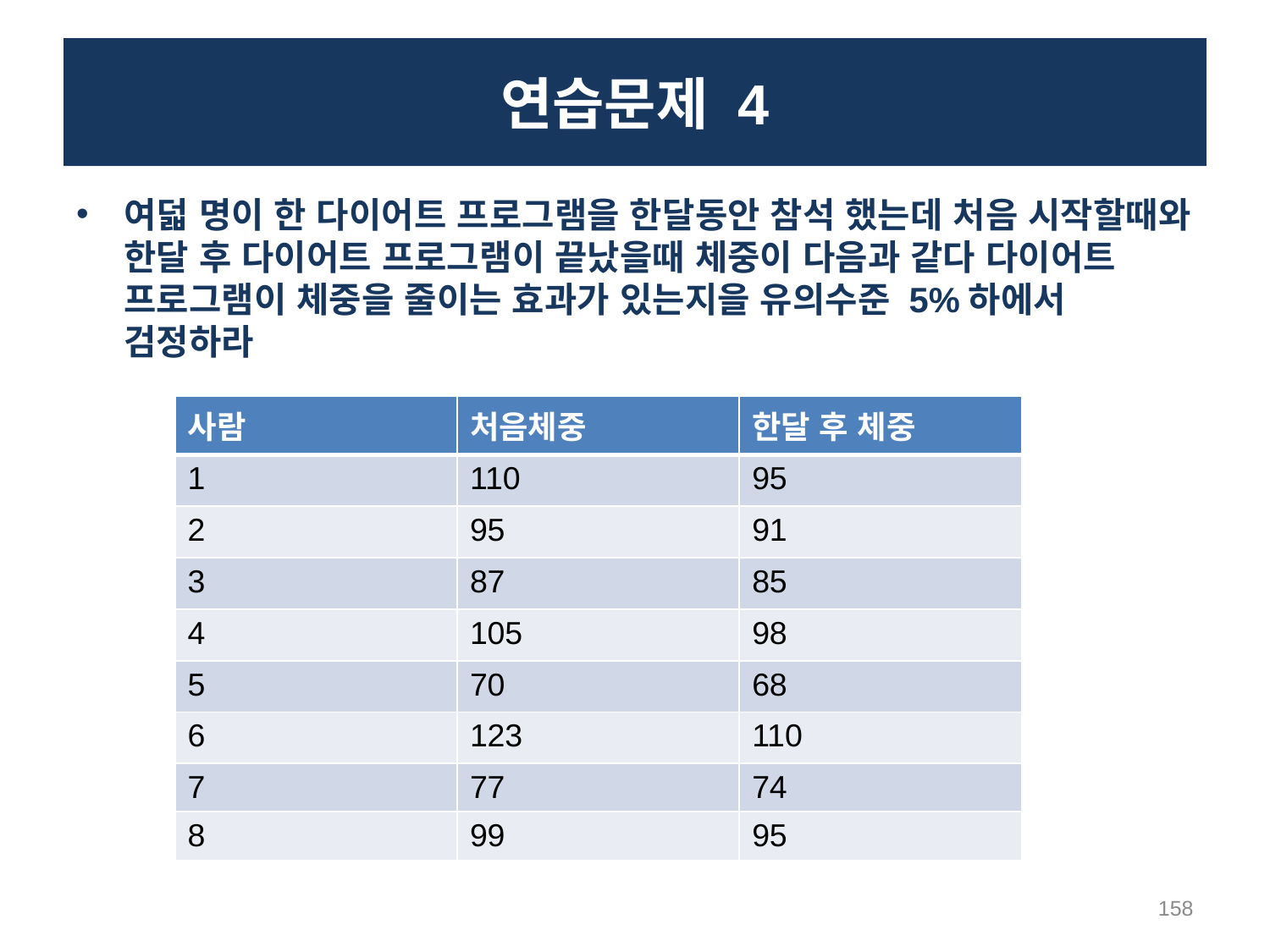

# 연습문제 4
여덟 명이 한 다이어트 프로그램을 한달동안 참석 했는데 처음 시작할때와 한달 후 다이어트 프로그램이 끝났을때 체중이 다음과 같다 다이어트 프로그램이 체중을 줄이는 효과가 있는지을 유의수준 5%하에서 검정하라

| 사람 | 처음체중 | 한달 후 체중 |
| --- | --- | --- |
| 1 | 110 | 95 |
| 2 | 95 | 91 |
| 3 | 87 | 85 |
| 4 | 105 | 98 |
| 5 | 70 | 68 |
| 6 | 123 | 110 |
| 7 | 77 | 74 |
| 8 | 99 | 95 |
158